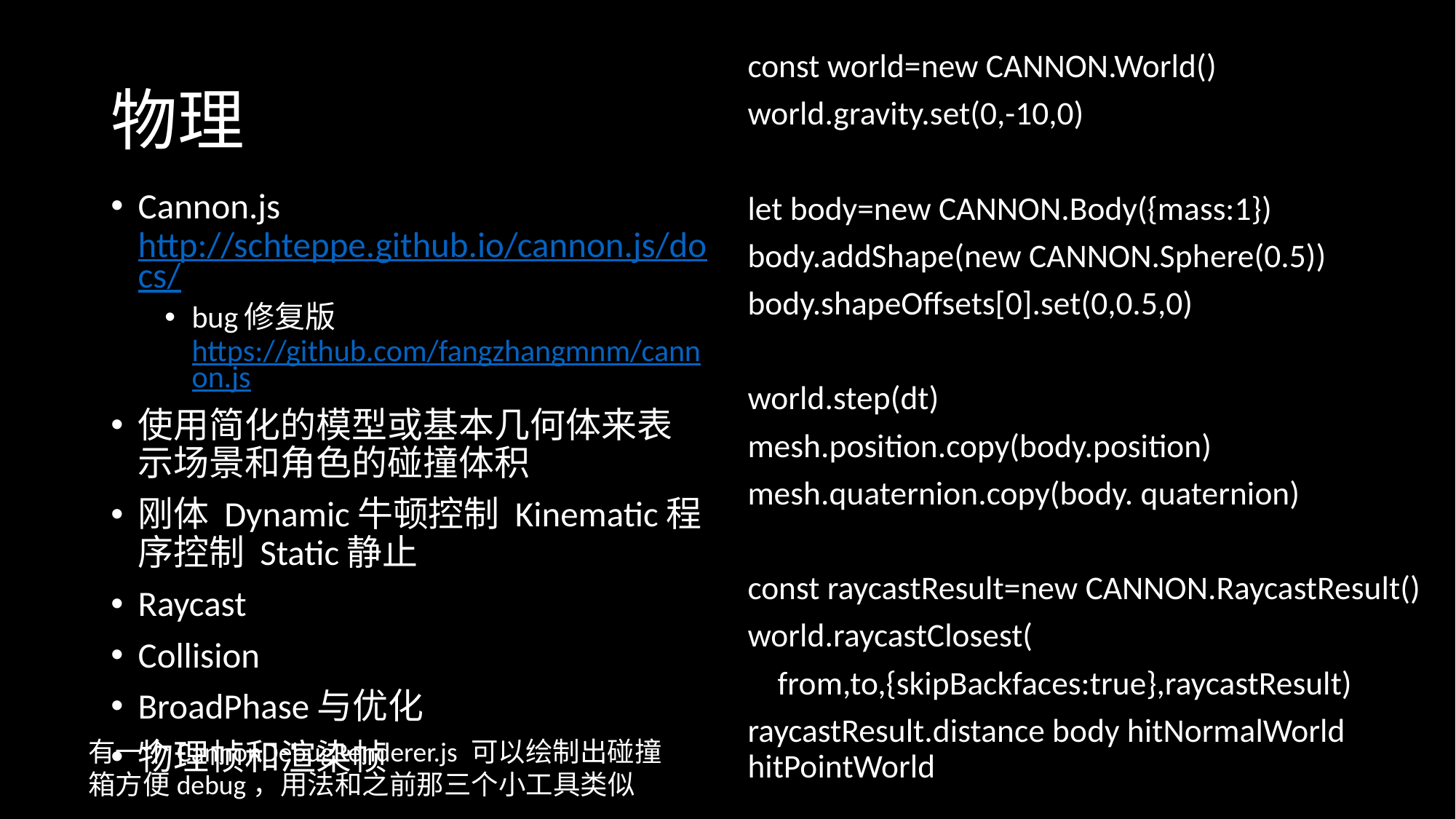

const world=new CANNON.World()
world.gravity.set(0,-10,0)

let body=new CANNON.Body({mass:1})
body.addShape(new CANNON.Sphere(0.5))
body.shapeOffsets[0].set(0,0.5,0)

world.step(dt)
mesh.position.copy(body.position)
mesh.quaternion.copy(body. quaternion)

const raycastResult=new CANNON.RaycastResult()
world.raycastClosest(
    from,to,{skipBackfaces:true},raycastResult)
raycastResult.distance body hitNormalWorld hitPointWorld
# 物理
Cannon.js http://schteppe.github.io/cannon.js/docs/
bug修复版 https://github.com/fangzhangmnm/cannon.js
使用简化的模型或基本几何体来表示场景和角色的碰撞体积
刚体 Dynamic牛顿控制 Kinematic程序控制 Static静止
Raycast
Collision
BroadPhase与优化
物理帧和渲染帧

有一个CannonDebugRenderer.js 可以绘制出碰撞箱方便debug，用法和之前那三个小工具类似